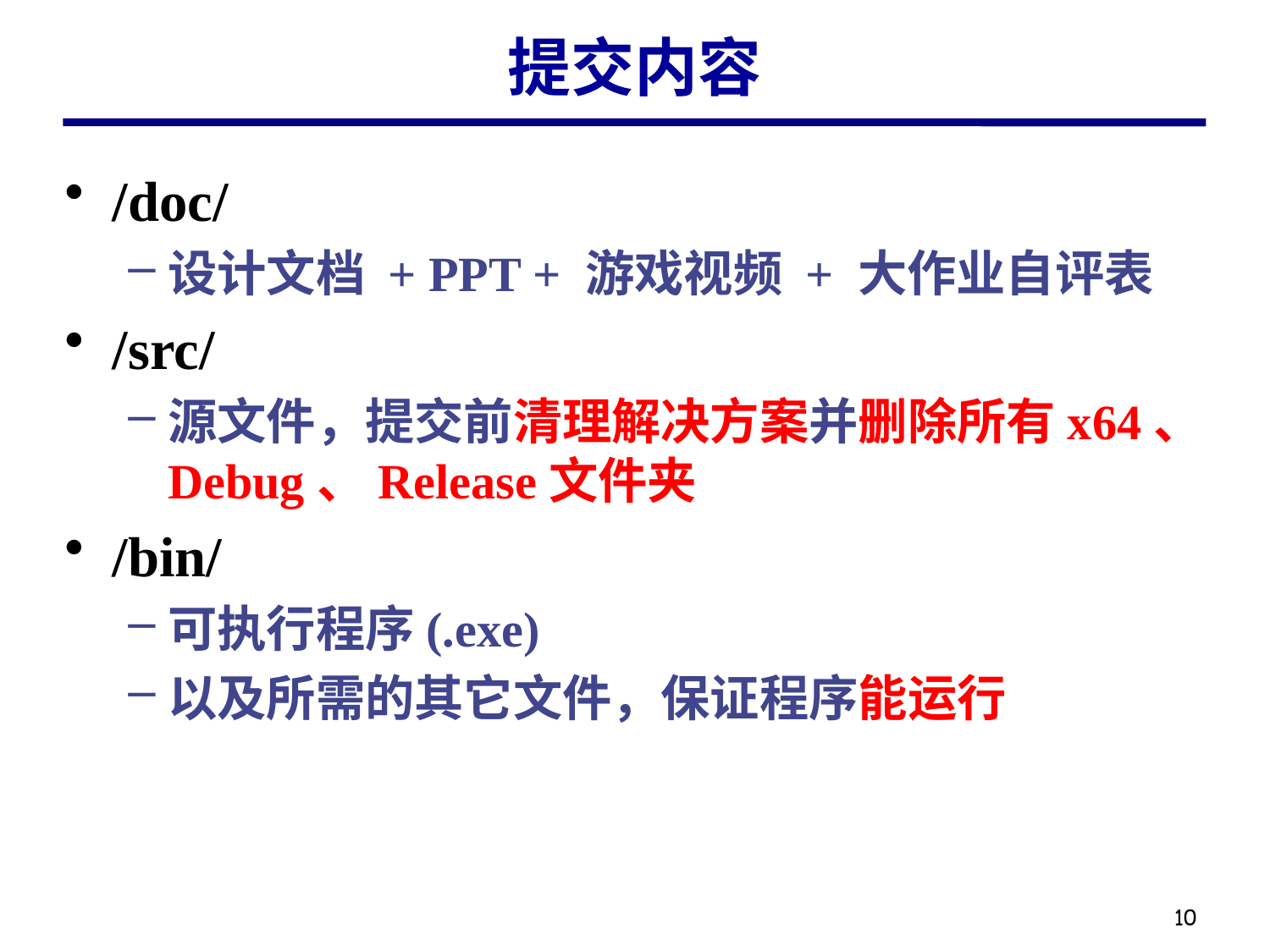

# 提交内容
/doc/
设计文档 + PPT + 游戏视频 + 大作业自评表
/src/
源文件，提交前清理解决方案并删除所有x64、Debug、Release文件夹
/bin/
可执行程序(.exe)
以及所需的其它文件，保证程序能运行